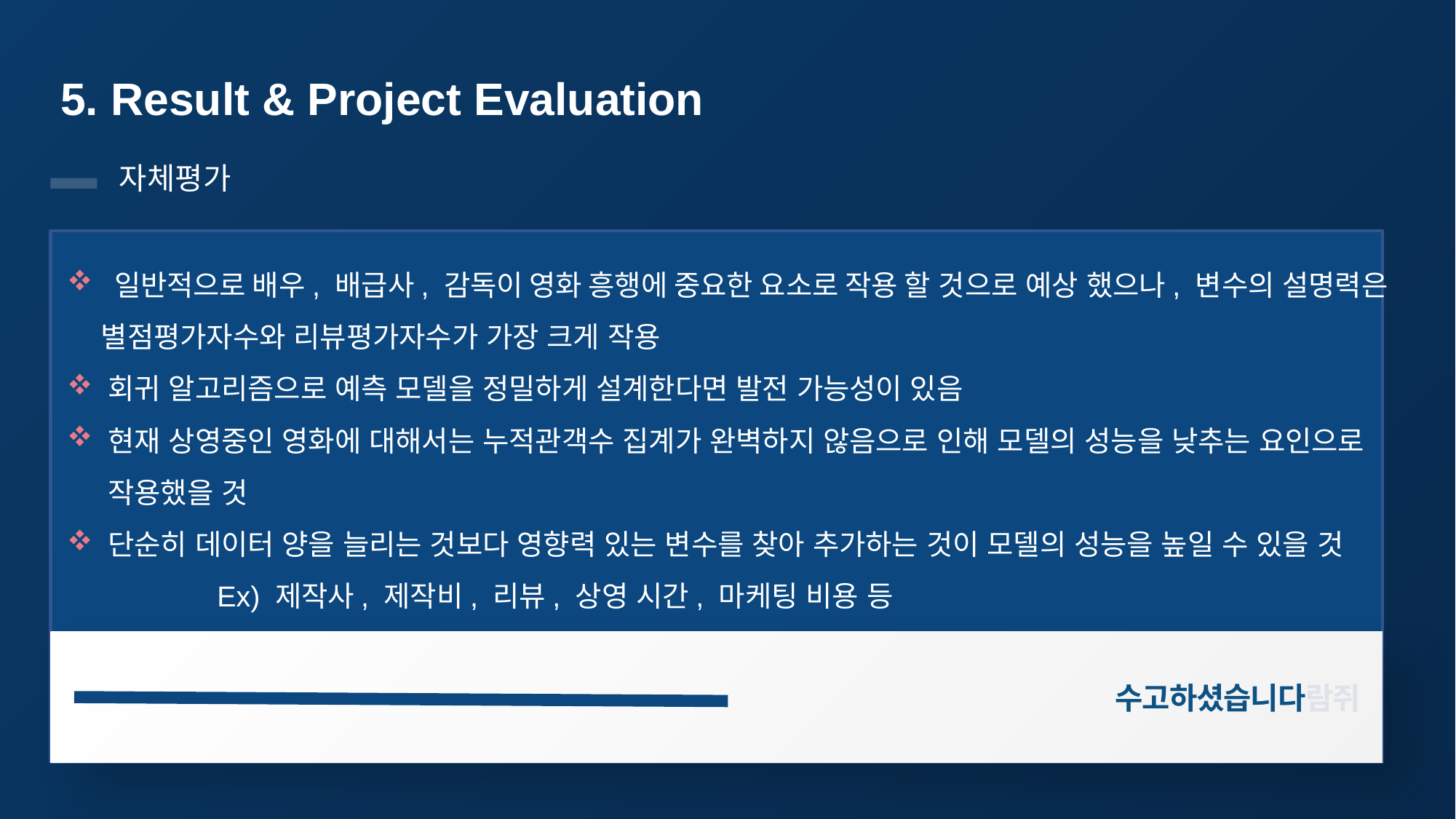

# 5. Result & Project Evaluation
자체평가
 일반적으로 배우, 배급사, 감독이 영화 흥행에 중요한 요소로 작용 할 것으로 예상 했으나, 변수의 설명력은 별점평가자수와 리뷰평가자수가 가장 크게 작용
회귀 알고리즘으로 예측 모델을 정밀하게 설계한다면 발전 가능성이 있음
현재 상영중인 영화에 대해서는 누적관객수 집계가 완벽하지 않음으로 인해 모델의 성능을 낮추는 요인으로 작용했을 것
단순히 데이터 양을 늘리는 것보다 영향력 있는 변수를 찾아 추가하는 것이 모델의 성능을 높일 수 있을 것	Ex) 제작사, 제작비, 리뷰, 상영 시간, 마케팅 비용 등

수고하셨습니다람쥐